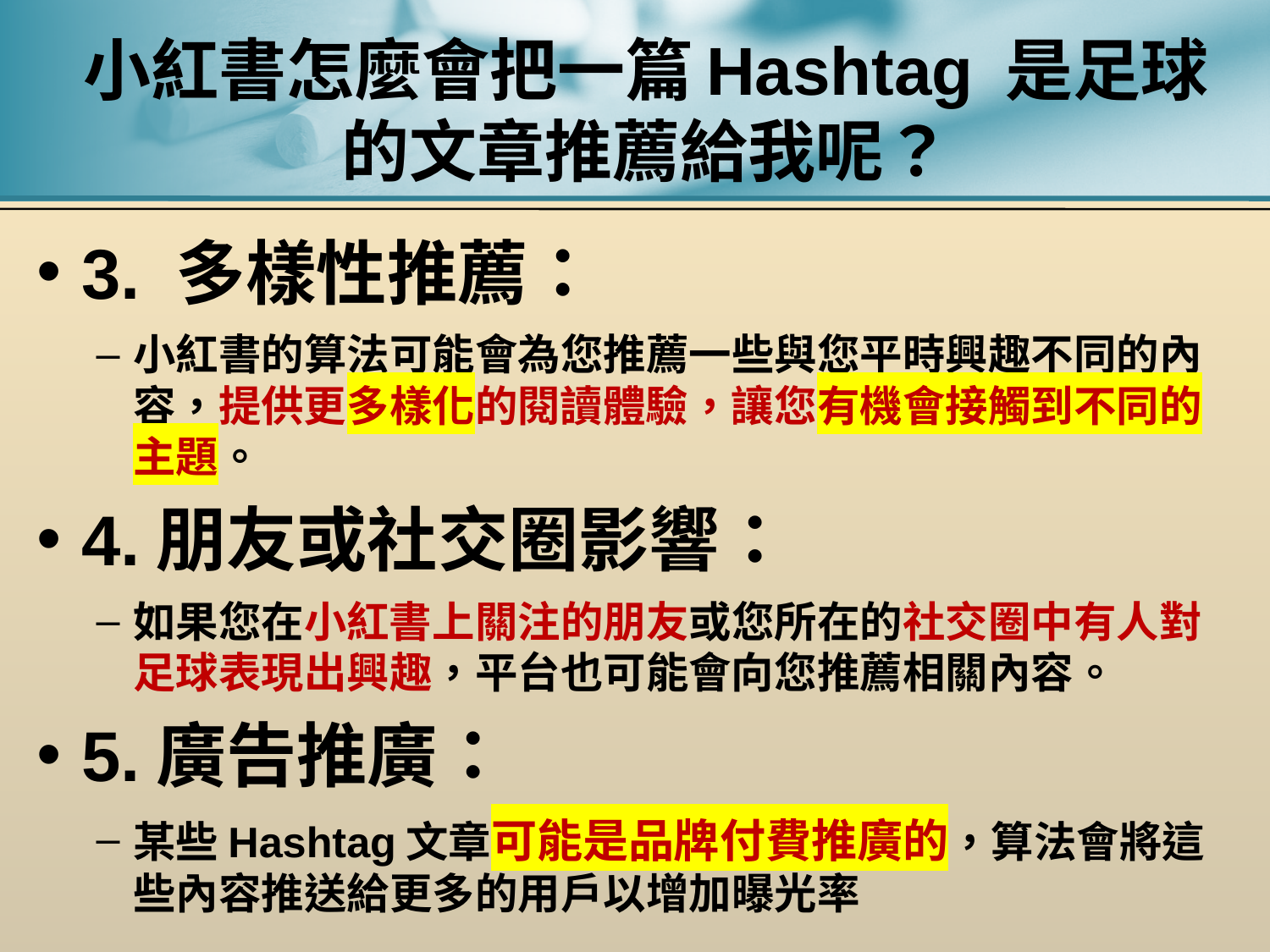

# 小紅書怎麼會把一篇Hashtag 是足球的文章推薦給我呢？
3. 多樣性推薦：
小紅書的算法可能會為您推薦一些與您平時興趣不同的內容，提供更多樣化的閱讀體驗，讓您有機會接觸到不同的主題。
4.朋友或社交圈影響：
如果您在小紅書上關注的朋友或您所在的社交圈中有人對足球表現出興趣，平台也可能會向您推薦相關內容。
5.廣告推廣：
某些Hashtag文章可能是品牌付費推廣的，算法會將這些內容推送給更多的用戶以增加曝光率